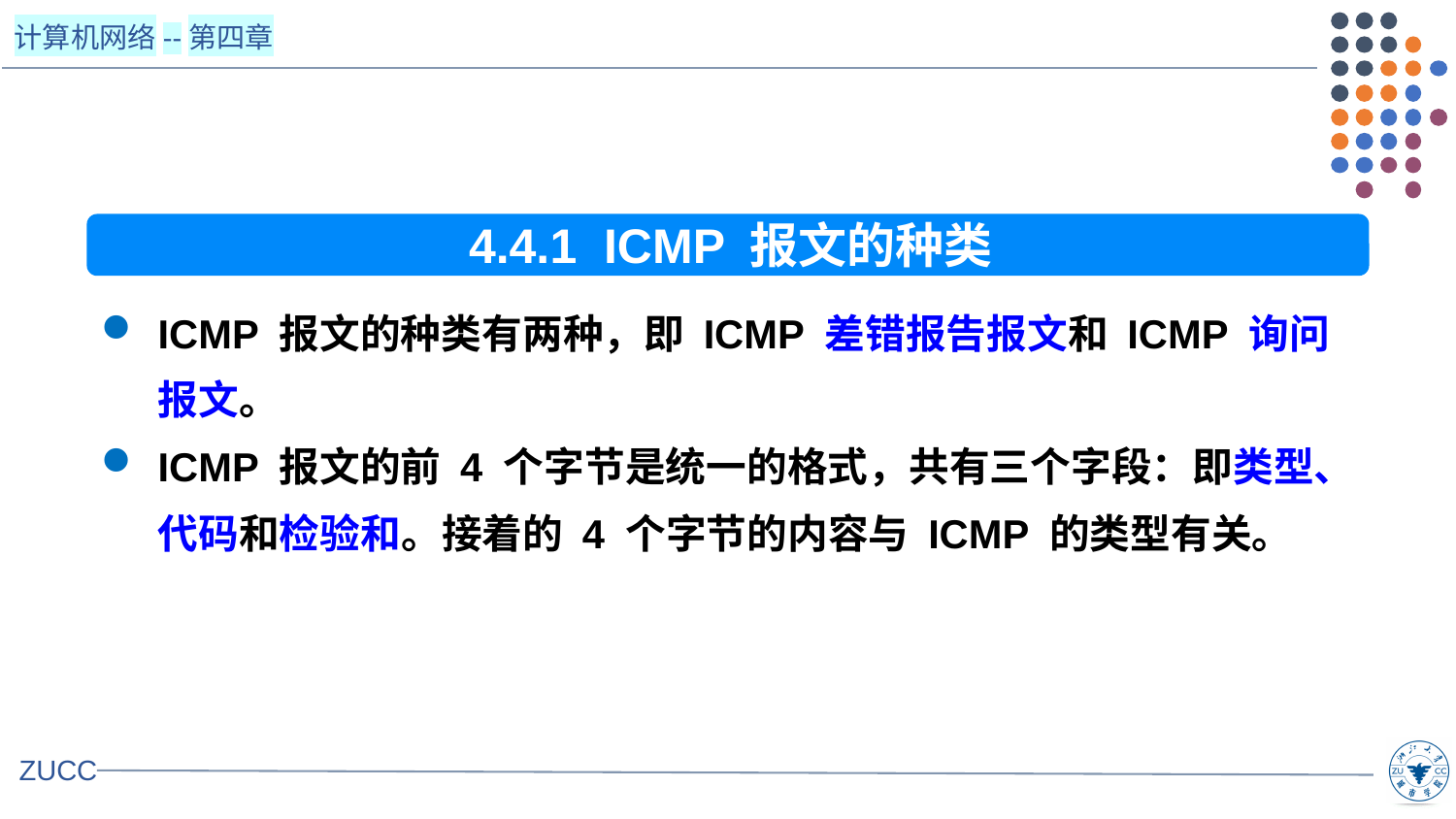

4.4.1  ICMP 报文的种类

ICMP 报文的种类有两种，即 ICMP 差错报告报文和 ICMP 询问报文。
ICMP 报文的前 4 个字节是统一的格式，共有三个字段：即类型、代码和检验和。接着的 4 个字节的内容与 ICMP 的类型有关。